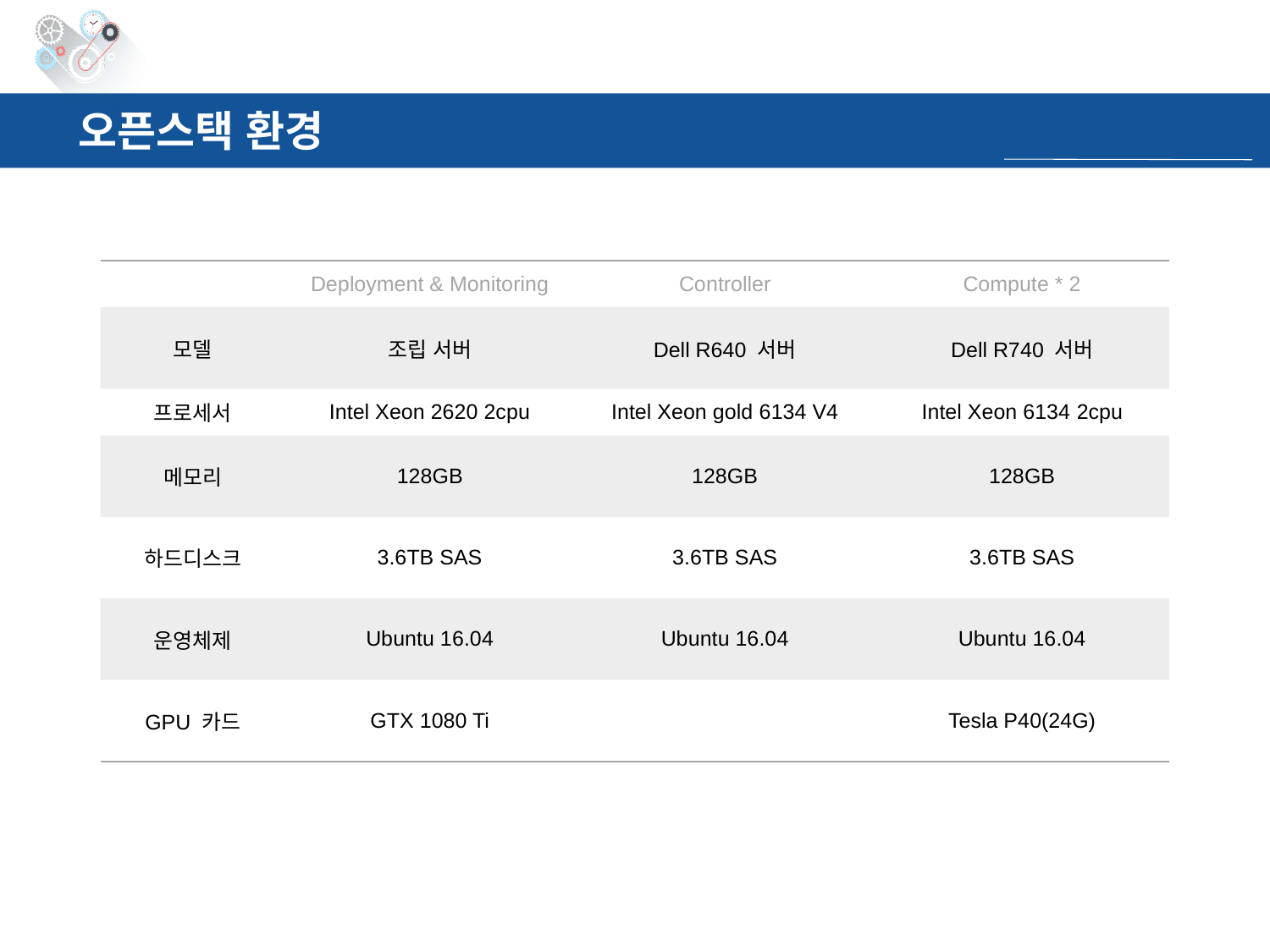

오픈스택 환경
|  | Deployment & Monitoring | Controller | Compute \* 2 |
| --- | --- | --- | --- |
| 모델 | 조립 서버 | Dell R640 서버 | Dell R740 서버 |
| 프로세서 | Intel Xeon 2620 2cpu | Intel Xeon gold 6134 V4 | Intel Xeon 6134 2cpu |
| 메모리 | 128GB | 128GB | 128GB |
| 하드디스크 | 3.6TB SAS | 3.6TB SAS | 3.6TB SAS |
| 운영체제 | Ubuntu 16.04 | Ubuntu 16.04 | Ubuntu 16.04 |
| GPU 카드 | GTX 1080 Ti |  | Tesla P40(24G) |